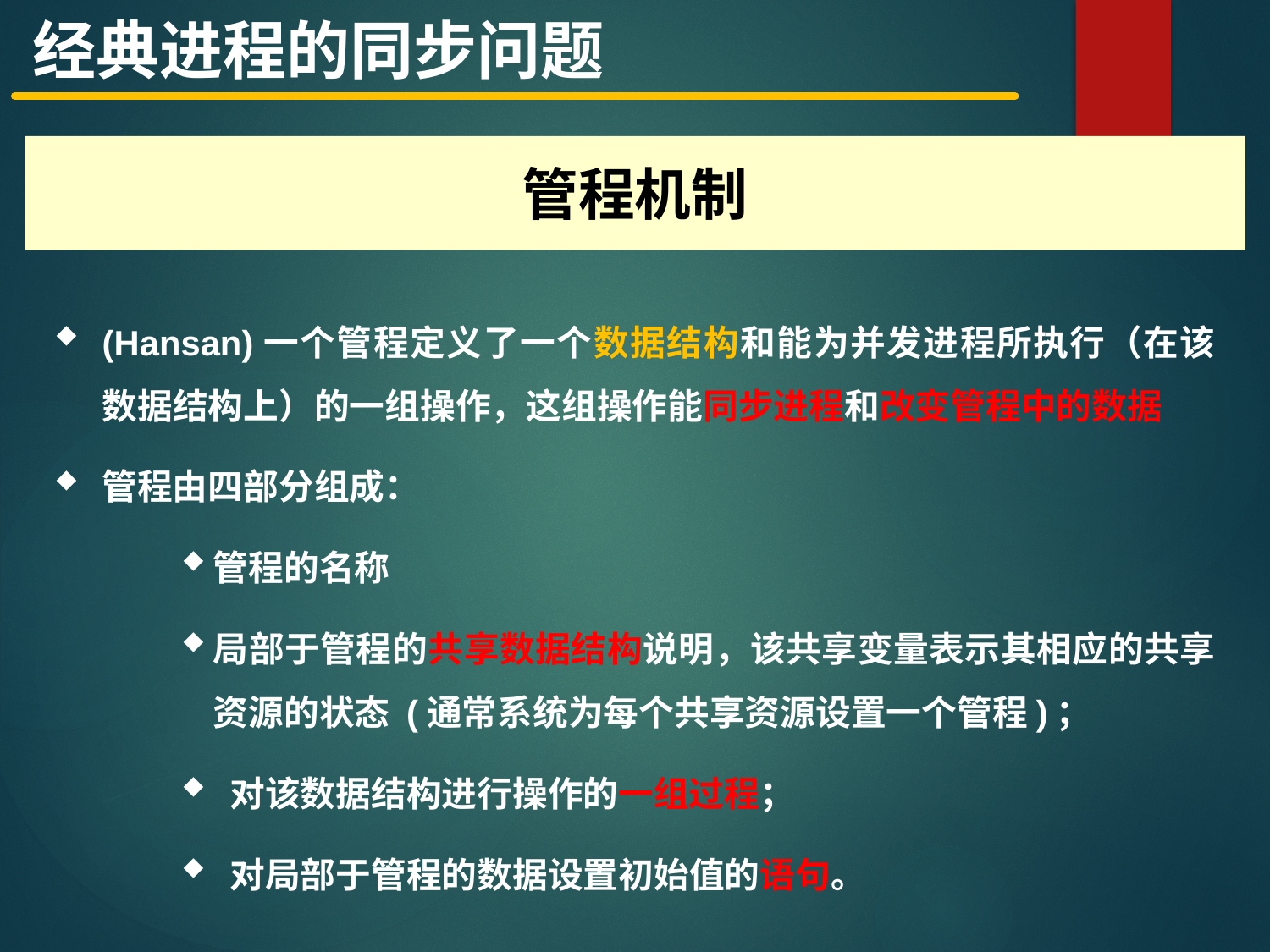

经典进程的同步问题
管程机制
(Hansan)一个管程定义了一个数据结构和能为并发进程所执行（在该数据结构上）的一组操作，这组操作能同步进程和改变管程中的数据
管程由四部分组成：
管程的名称
局部于管程的共享数据结构说明，该共享变量表示其相应的共享资源的状态 (通常系统为每个共享资源设置一个管程)；
 对该数据结构进行操作的一组过程；
 对局部于管程的数据设置初始值的语句。